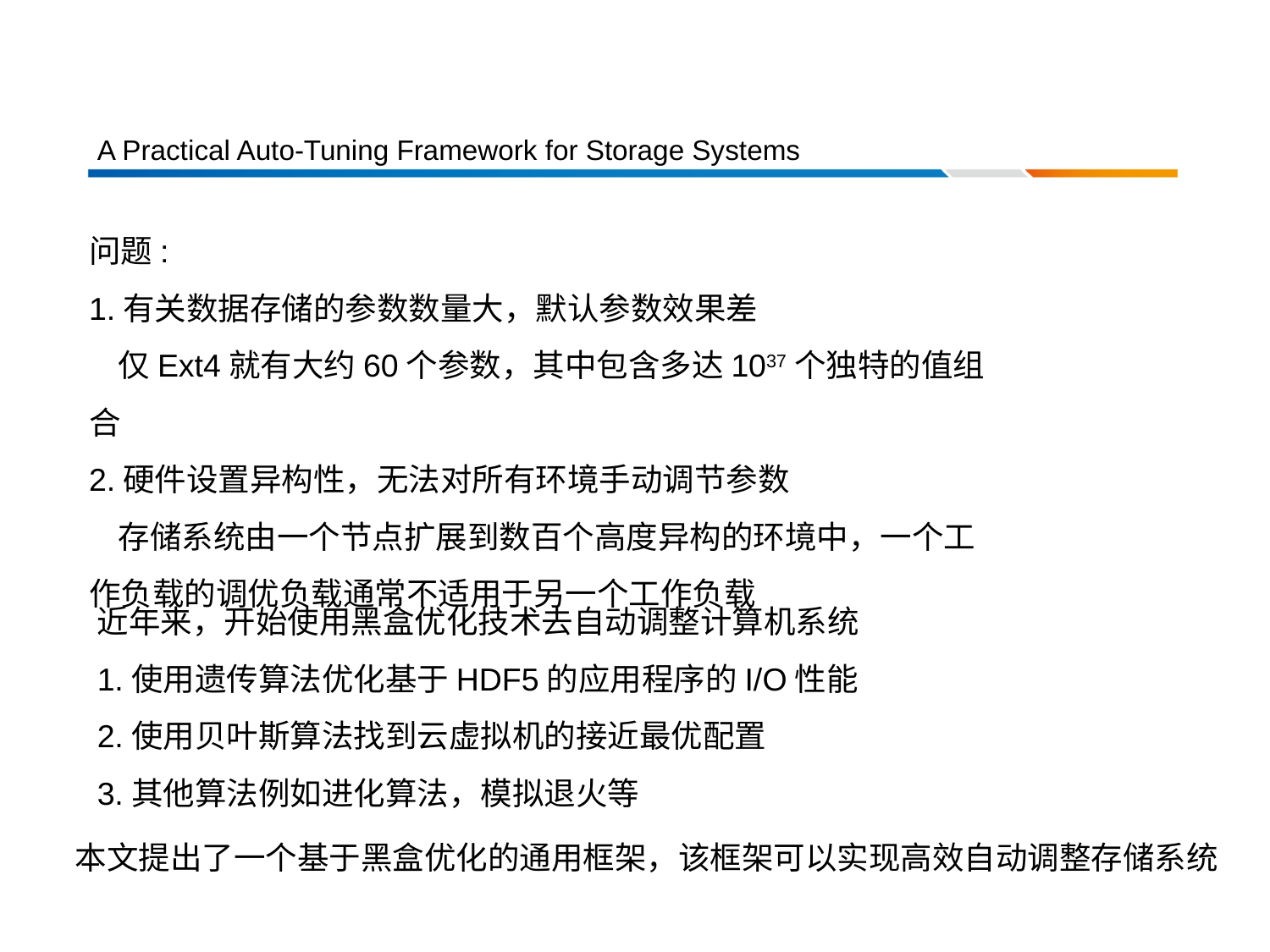

A Practical Auto-Tuning Framework for Storage Systems
问题:
1.有关数据存储的参数数量大，默认参数效果差
   仅Ext4就有大约60个参数，其中包含多达1037个独特的值组合
2.硬件设置异构性，无法对所有环境手动调节参数
   存储系统由一个节点扩展到数百个高度异构的环境中，一个工作负载的调优负载通常不适用于另一个工作负载
近年来，开始使用黑盒优化技术去自动调整计算机系统
1.使用遗传算法优化基于HDF5的应用程序的I/O性能
2.使用贝叶斯算法找到云虚拟机的接近最优配置
3.其他算法例如进化算法，模拟退火等
本文提出了一个基于黑盒优化的通用框架，该框架可以实现高效自动调整存储系统